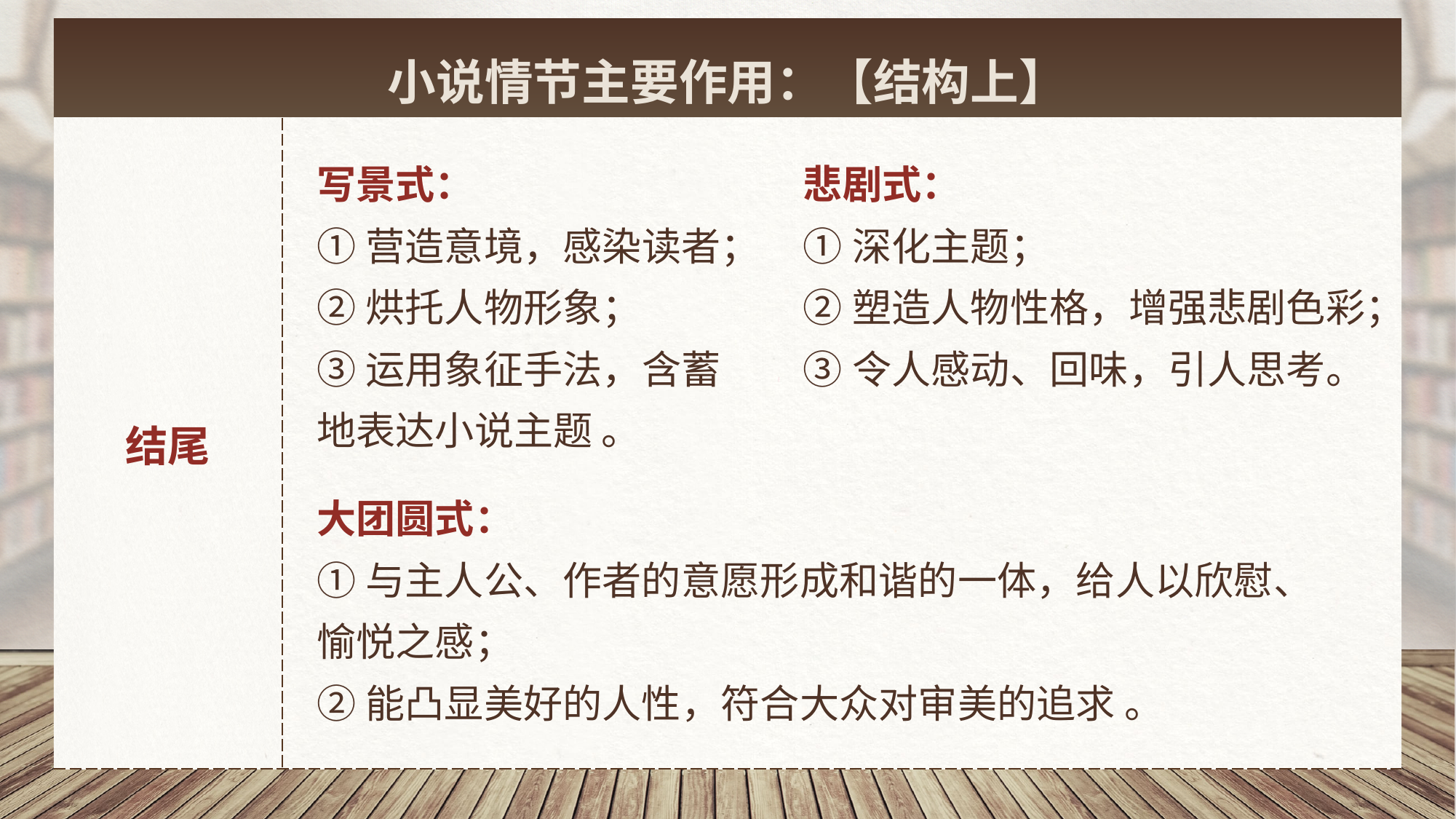

| 小说情节主要作用：【结构上】 |  |
| --- | --- |
| 结尾 |  |
写景式：
①营造意境，感染读者；
②烘托人物形象；
③运用象征手法，含蓄地表达小说主题 。
悲剧式：
①深化主题；
②塑造人物性格，增强悲剧色彩；
③令人感动、回味，引人思考。
大团圆式：
①与主人公、作者的意愿形成和谐的一体，给人以欣慰、愉悦之感；
②能凸显美好的人性，符合大众对审美的追求 。